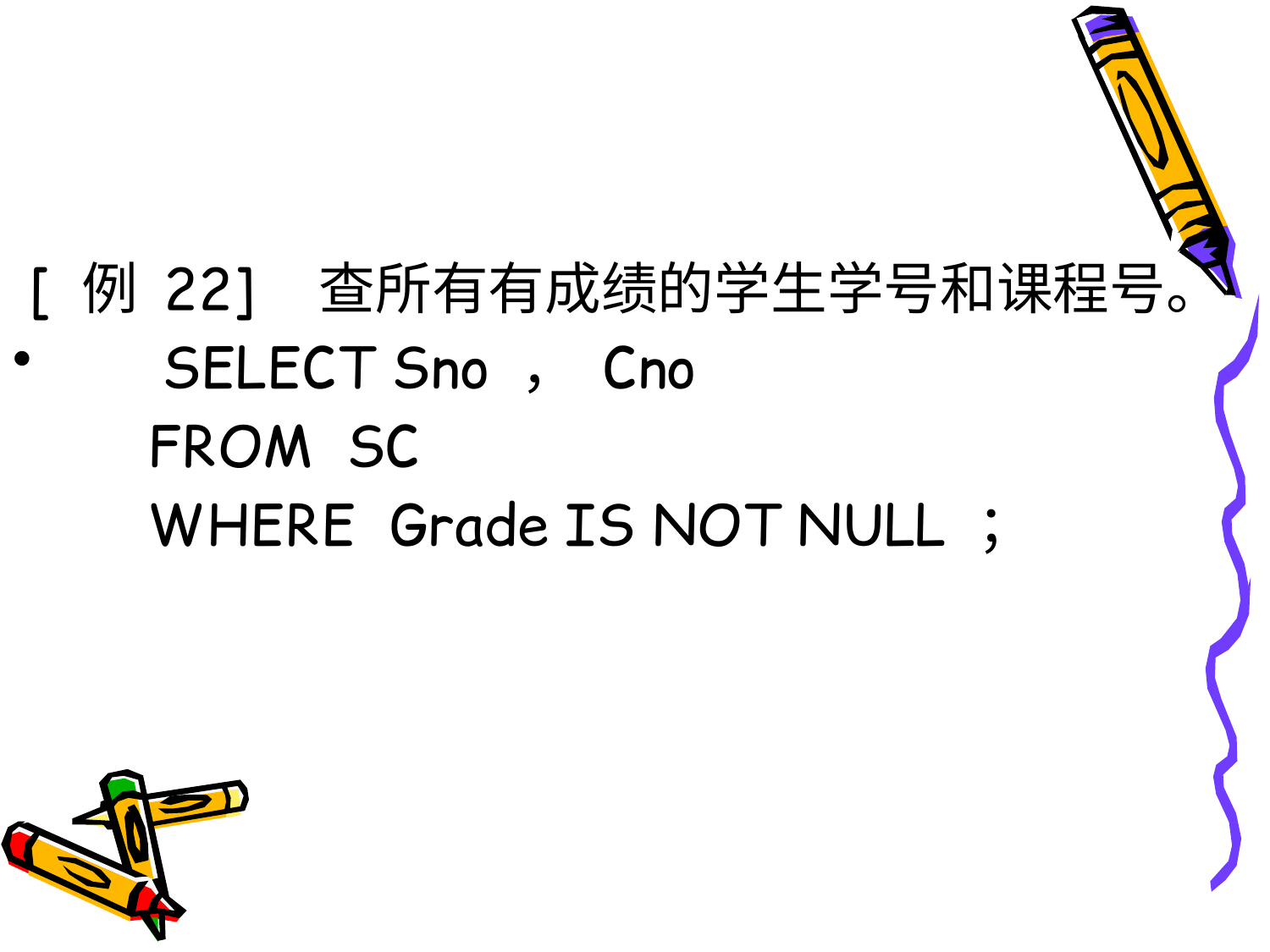

#
 [ 例 22]   查所有有成绩的学生学号和课程号。
      SELECT Sno ， Cno
        FROM  SC
        WHERE  Grade IS NOT NULL ；